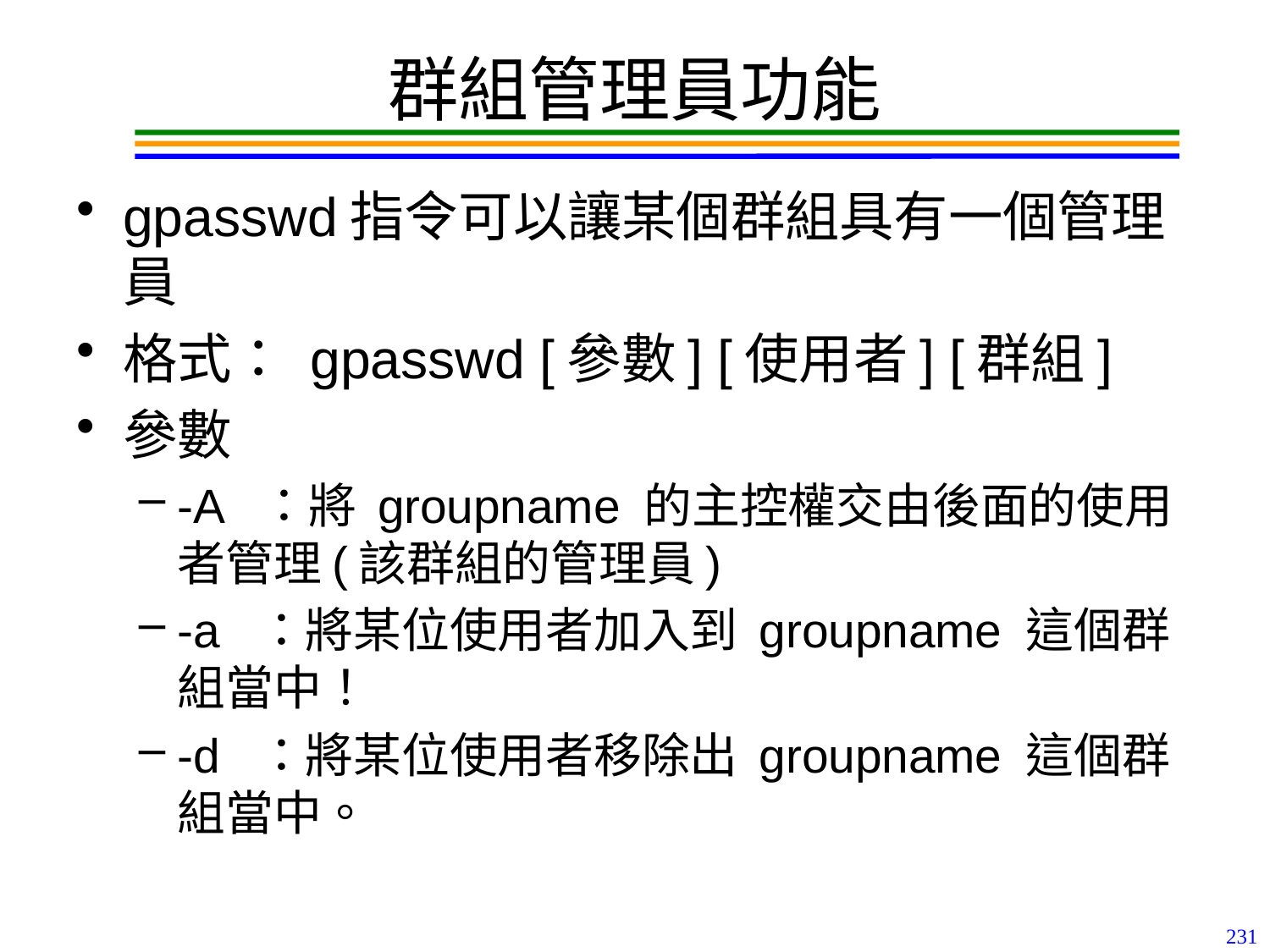

# 群組管理員功能
gpasswd指令可以讓某個群組具有一個管理員
格式： gpasswd [參數] [使用者] [群組]
參數
-A  ：將 groupname 的主控權交由後面的使用者管理(該群組的管理員)
-a  ：將某位使用者加入到 groupname 這個群組當中！
-d  ：將某位使用者移除出 groupname 這個群組當中。
231